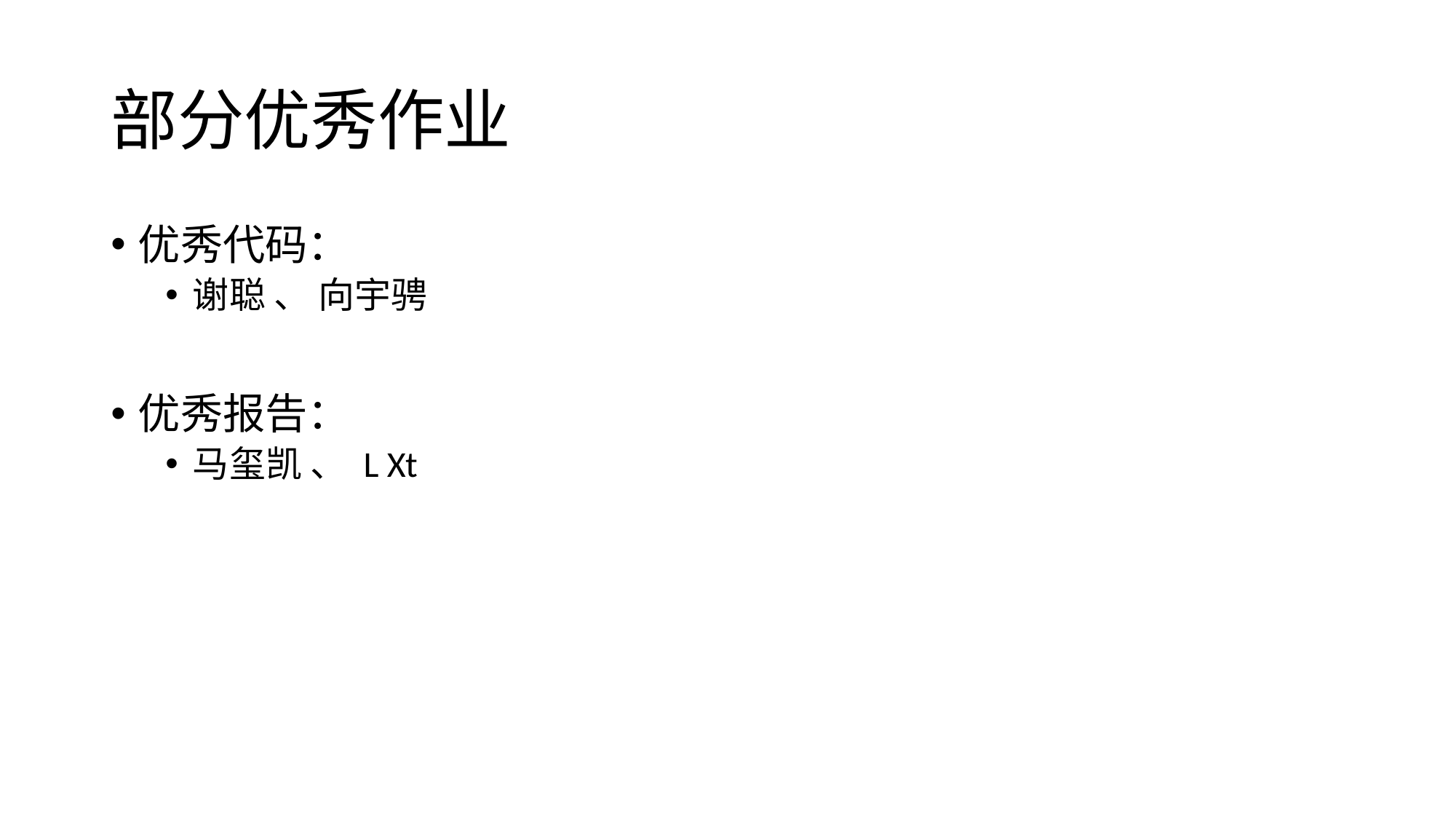

# 部分优秀作业
优秀代码：
谢聪 、 向宇骋

优秀报告：
马玺凯 、 L Xt